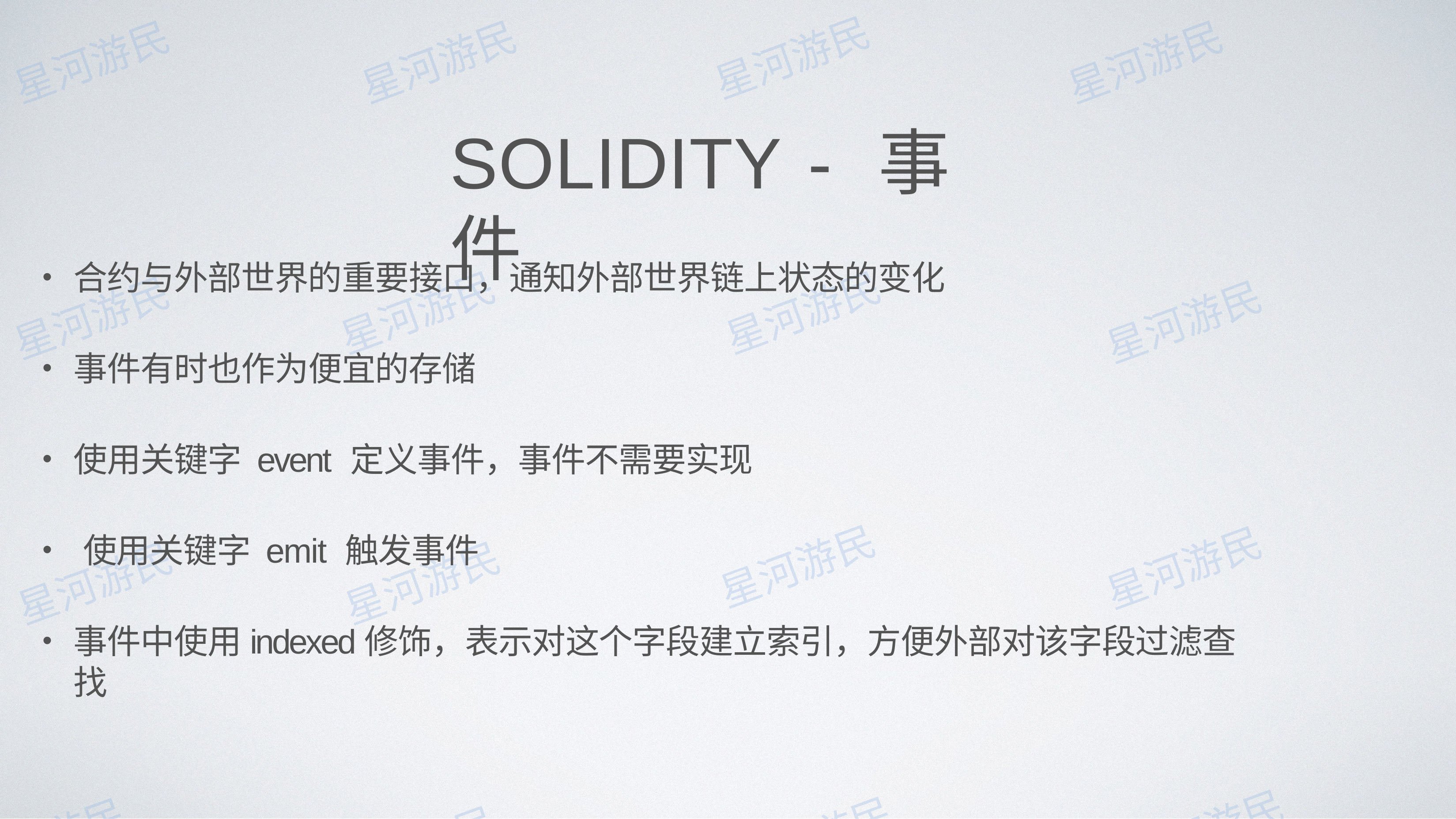

# SOLIDITY - 事件
合约与外部世界的重要接⼝，通知外部世界链上状态的变化
事件有时也作为便宜的存储
使⽤关键字 event 定义事件，事件不需要实现
使⽤关键字 emit 触发事件
事件中使⽤indexed修饰，表示对这个字段建⽴索引，⽅便外部对该字段过滤查找